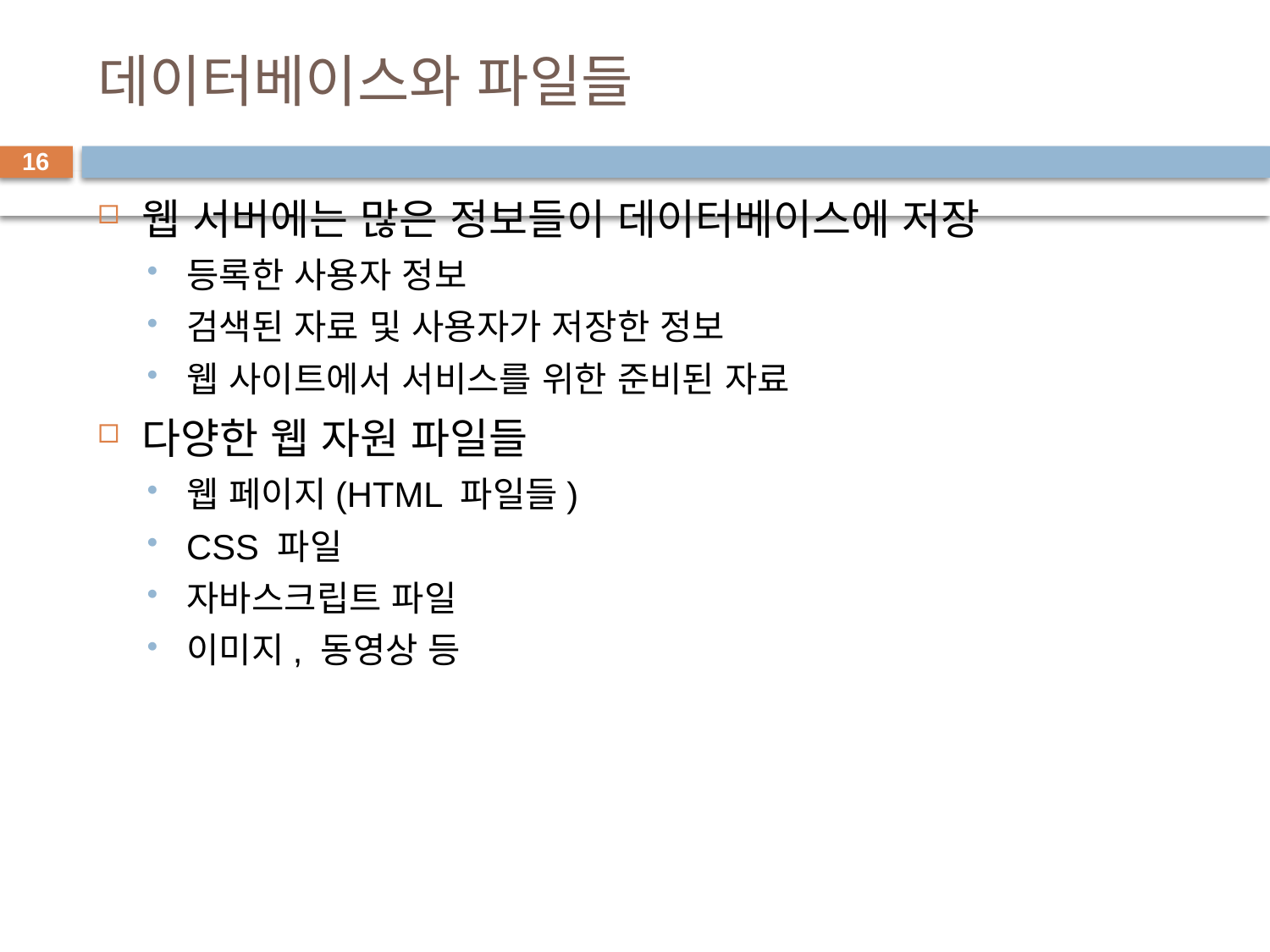

# 데이터베이스와 파일들
16
웹 서버에는 많은 정보들이 데이터베이스에 저장
등록한 사용자 정보
검색된 자료 및 사용자가 저장한 정보
웹 사이트에서 서비스를 위한 준비된 자료
다양한 웹 자원 파일들
웹 페이지(HTML 파일들)
CSS 파일
자바스크립트 파일
이미지, 동영상 등